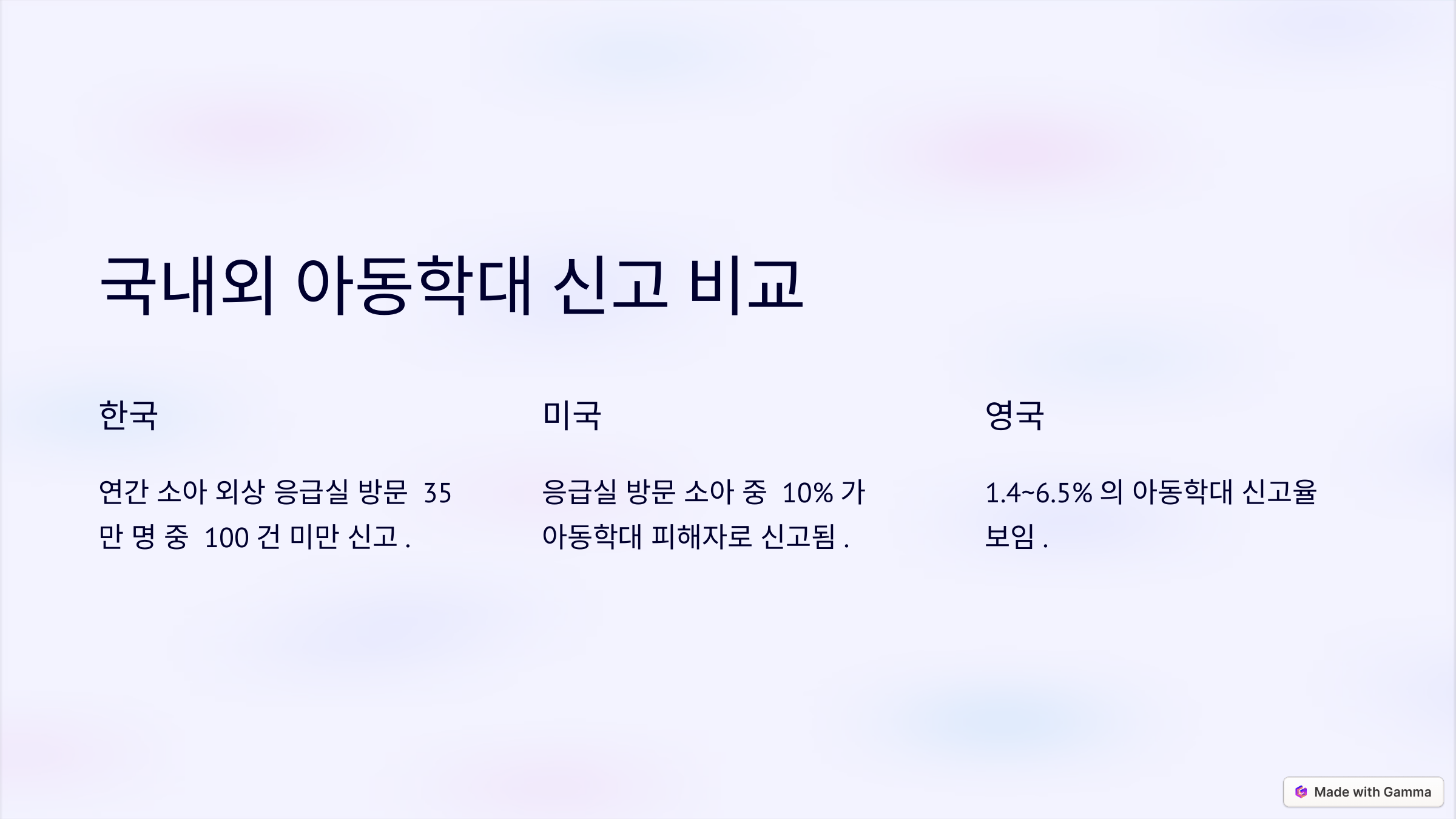

국내외 아동학대 신고 비교
한국
미국
영국
연간 소아 외상 응급실 방문 35만 명 중 100건 미만 신고.
응급실 방문 소아 중 10%가 아동학대 피해자로 신고됨.
1.4~6.5%의 아동학대 신고율 보임.